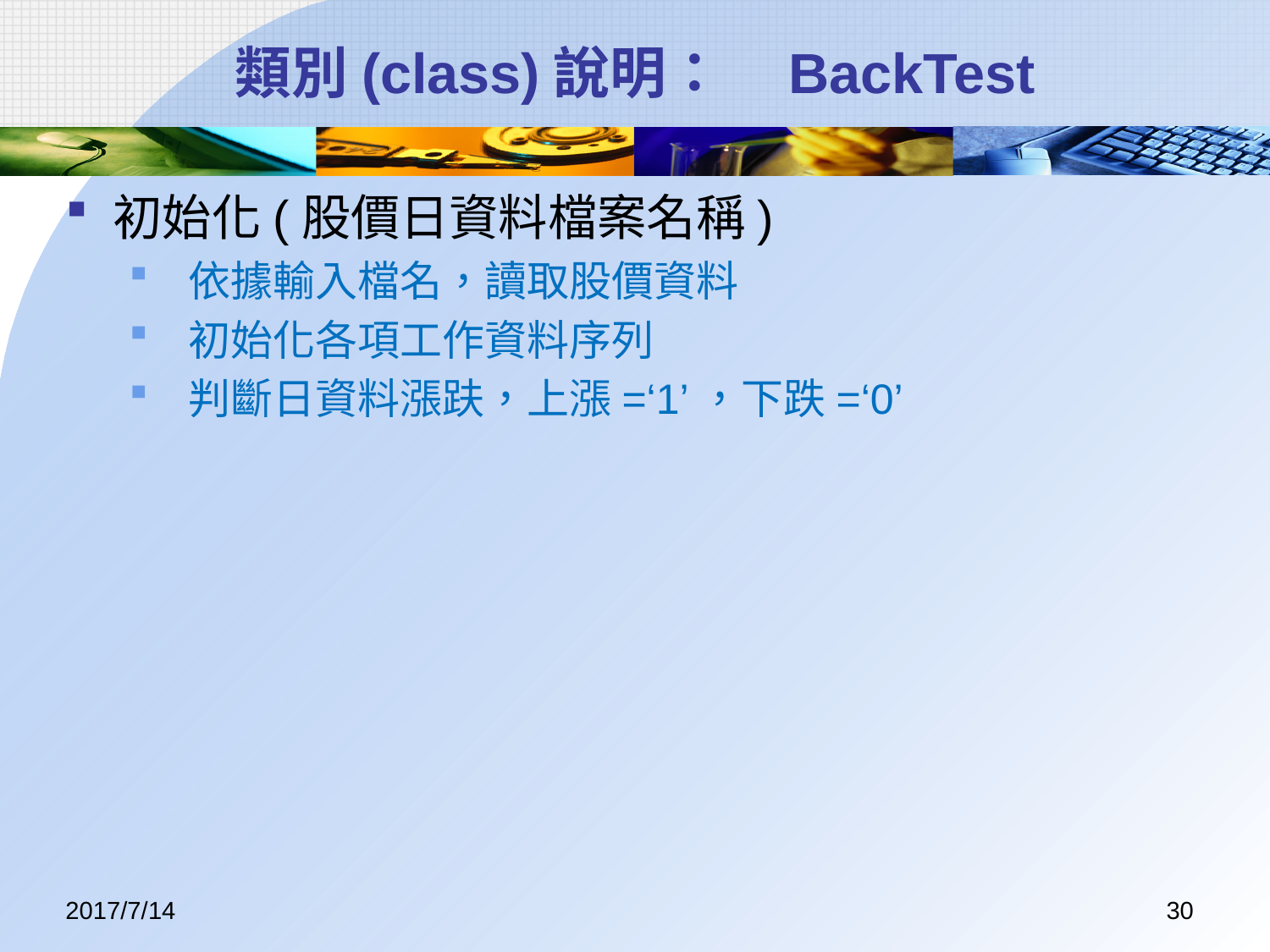

# 類別(class)說明：    BackTest
初始化(股價日資料檔案名稱)
 依據輸入檔名，讀取股價資料
 初始化各項工作資料序列
 判斷日資料漲趺，上漲=‘1’，下跌=‘0’

2017/7/14
30